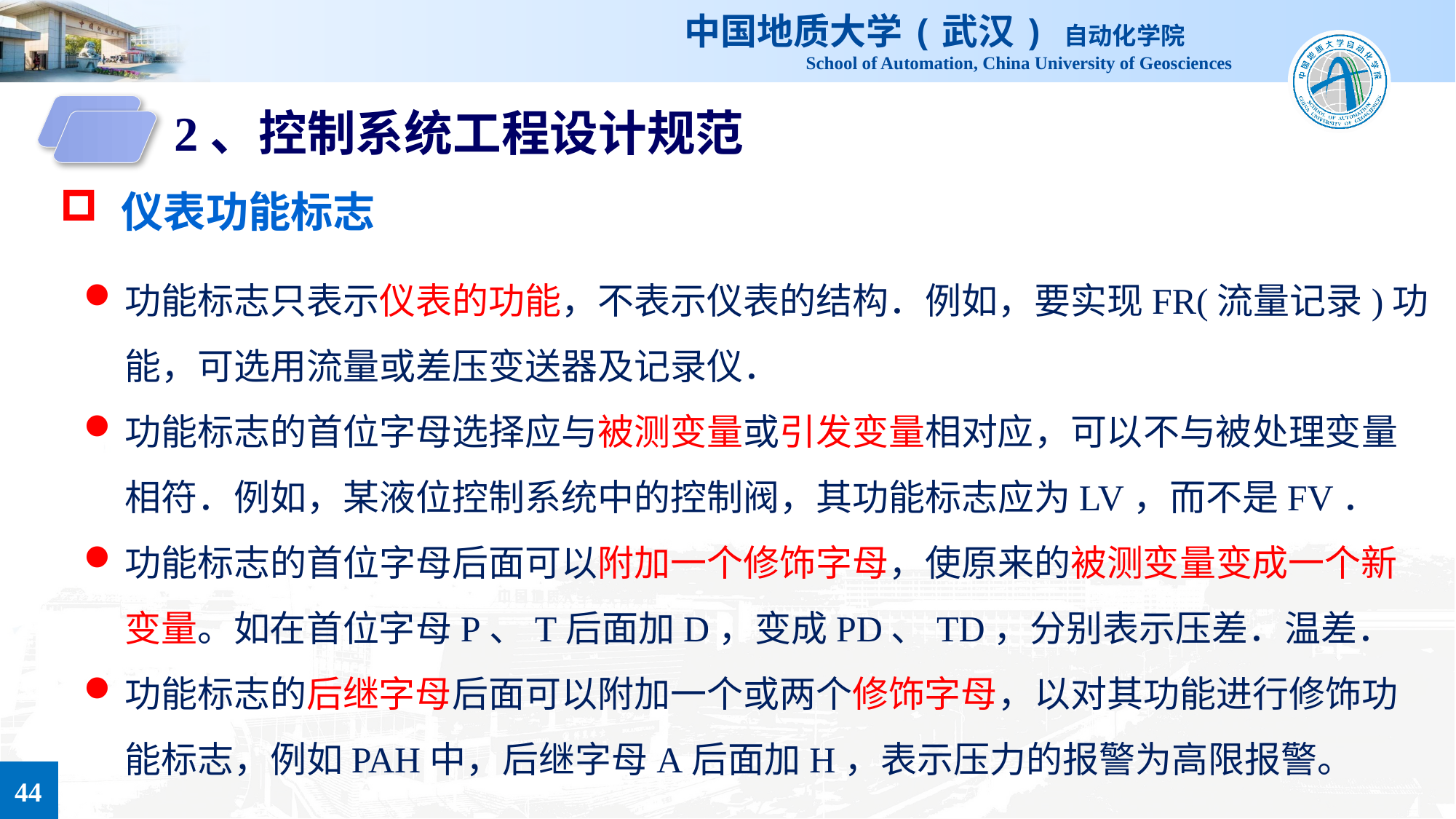

2、控制系统工程设计规范
仪表功能标志
功能标志只表示仪表的功能，不表示仪表的结构．例如，要实现FR(流量记录)功能，可选用流量或差压变送器及记录仪．
功能标志的首位字母选择应与被测变量或引发变量相对应，可以不与被处理变量相符．例如，某液位控制系统中的控制阀，其功能标志应为LV，而不是FV．
功能标志的首位字母后面可以附加一个修饰字母，使原来的被测变量变成一个新变量。如在首位字母P、T后面加D，变成PD、TD，分别表示压差．温差．
功能标志的后继字母后面可以附加一个或两个修饰字母，以对其功能进行修饰功能标志，例如PAH中，后继字母A后面加H，表示压力的报警为高限报警。
44